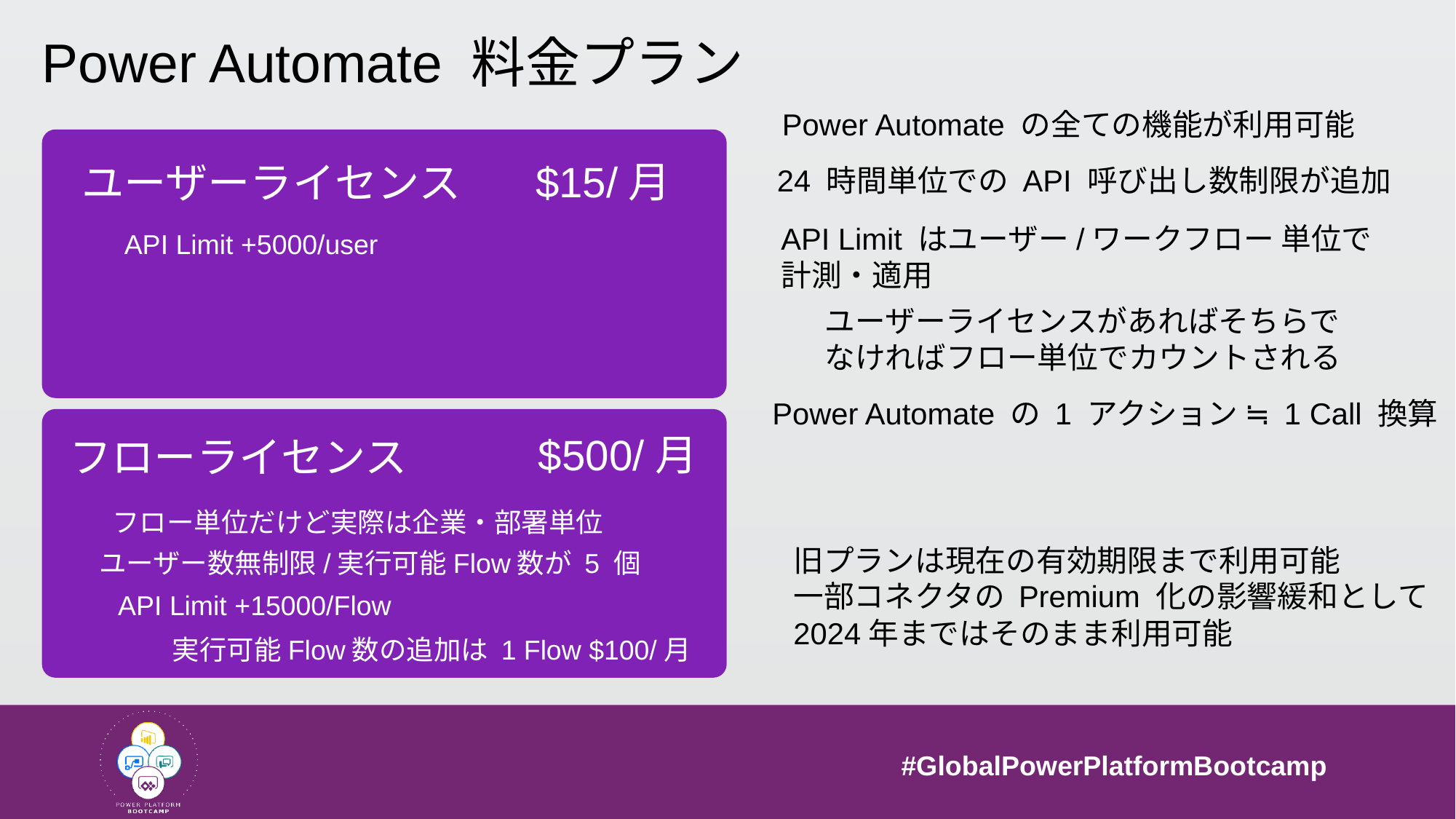

Power Automate 料金プラン
Power Automate の全ての機能が利用可能

$15/月
ユーザーライセンス
24 時間単位での API 呼び出し数制限が追加
API Limit はユーザー/ワークフロー 単位で
計測・適用
API Limit +5000/user
ユーザーライセンスがあればそちらで
なければフロー単位でカウントされる
Power Automate の 1 アクション ≒ 1 Call 換算

$500/月
フローライセンス
フロー単位だけど実際は企業・部署単位
旧プランは現在の有効期限まで利用可能
一部コネクタの Premium 化の影響緩和として
2024年まではそのまま利用可能
ユーザー数無制限/実行可能Flow数が 5 個
API Limit +15000/Flow
実行可能Flow数の追加は 1 Flow $100/月